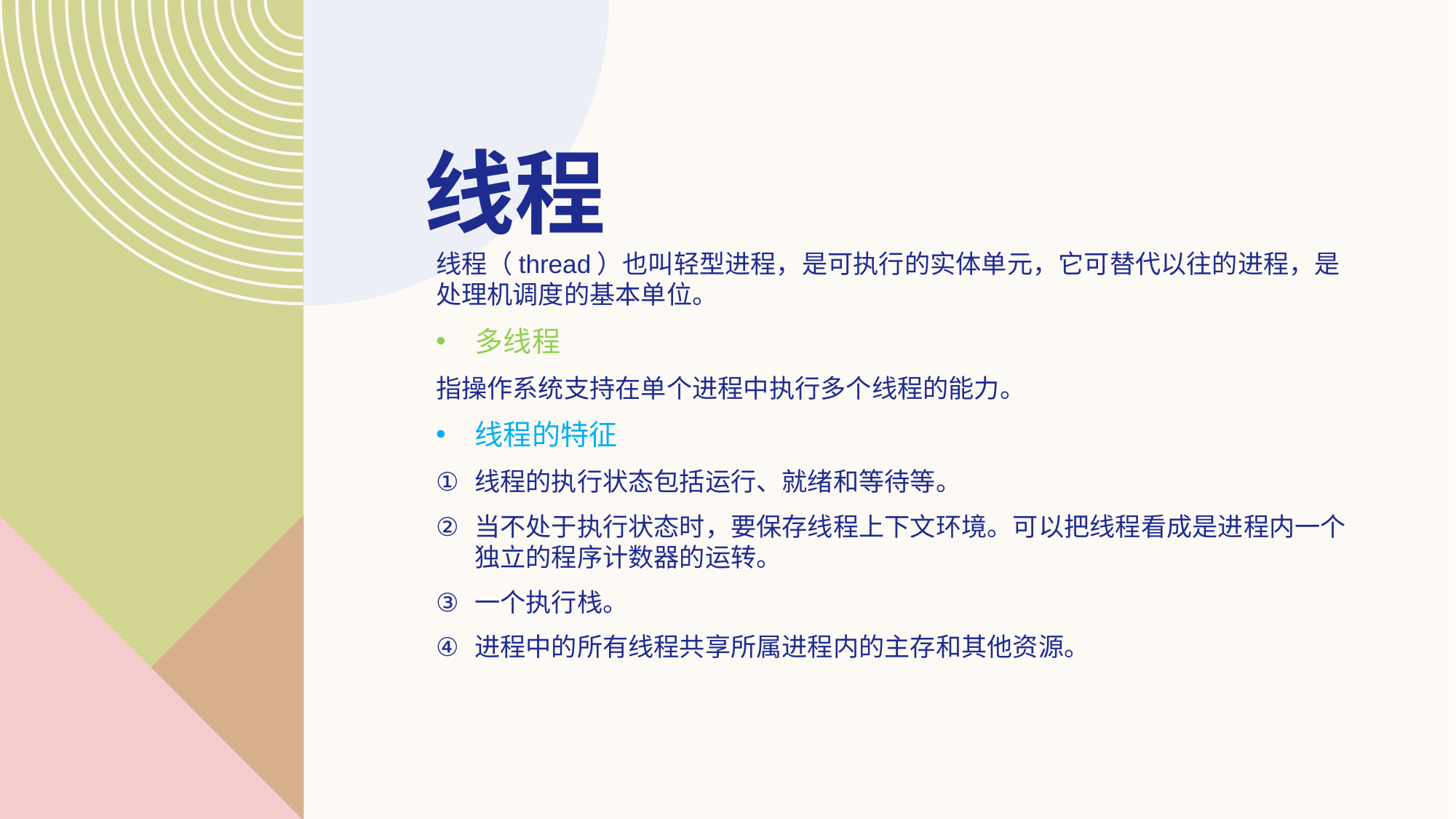

# 线程
线程（thread）也叫轻型进程，是可执行的实体单元，它可替代以往的进程，是处理机调度的基本单位。
多线程
指操作系统支持在单个进程中执行多个线程的能力。
线程的特征
线程的执行状态包括运行、就绪和等待等。
当不处于执行状态时，要保存线程上下文环境。可以把线程看成是进程内一个独立的程序计数器的运转。
一个执行栈。
进程中的所有线程共享所属进程内的主存和其他资源。